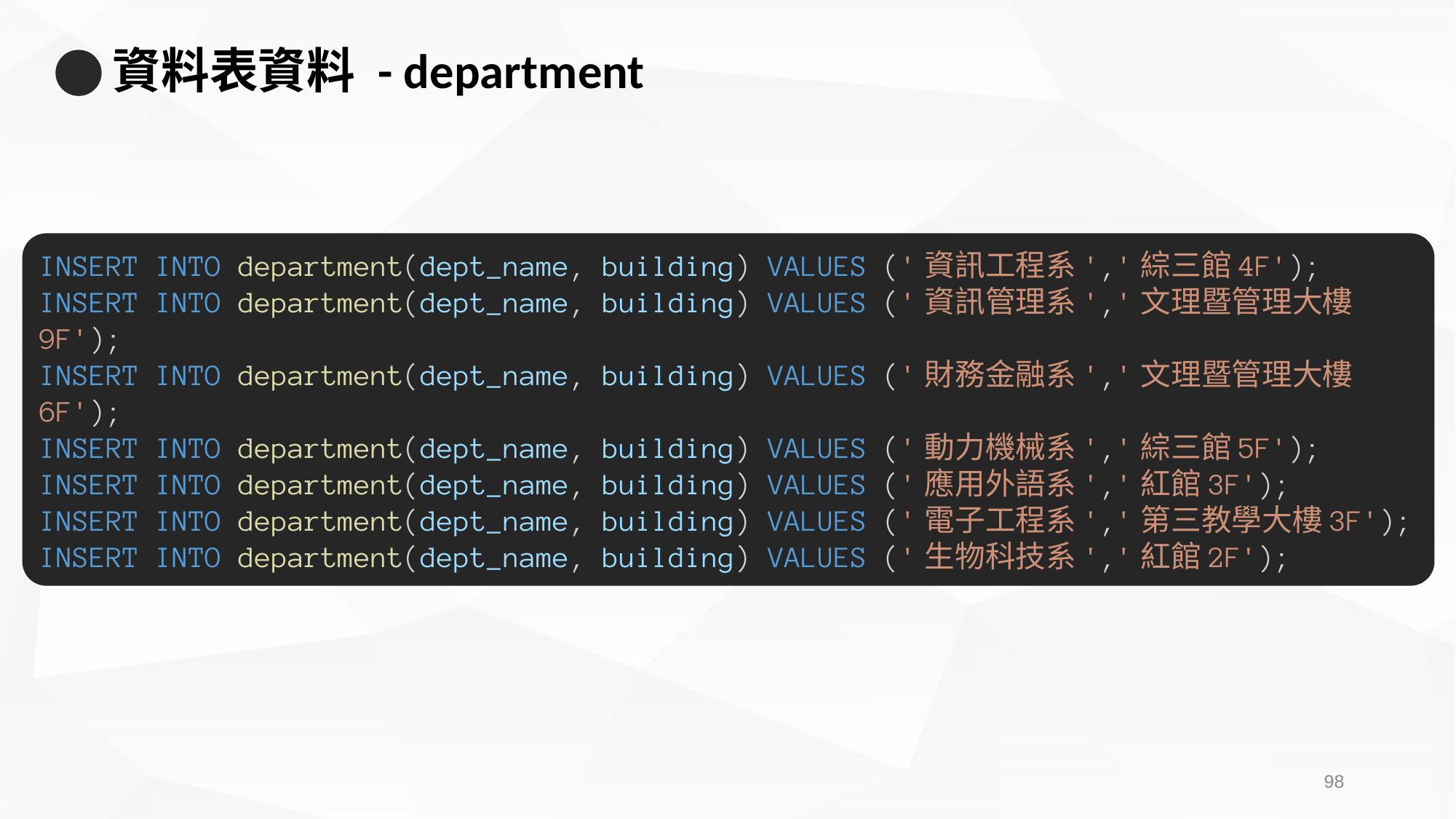

# 資料表資料 - department
INSERT INTO department(dept_name, building) VALUES ('資訊工程系','綜三館4F');
INSERT INTO department(dept_name, building) VALUES ('資訊管理系','文理暨管理大樓9F');
INSERT INTO department(dept_name, building) VALUES ('財務金融系','文理暨管理大樓6F');
INSERT INTO department(dept_name, building) VALUES ('動力機械系','綜三館5F');
INSERT INTO department(dept_name, building) VALUES ('應用外語系','紅館3F');
INSERT INTO department(dept_name, building) VALUES ('電子工程系','第三教學大樓3F');
INSERT INTO department(dept_name, building) VALUES ('生物科技系','紅館2F');
98